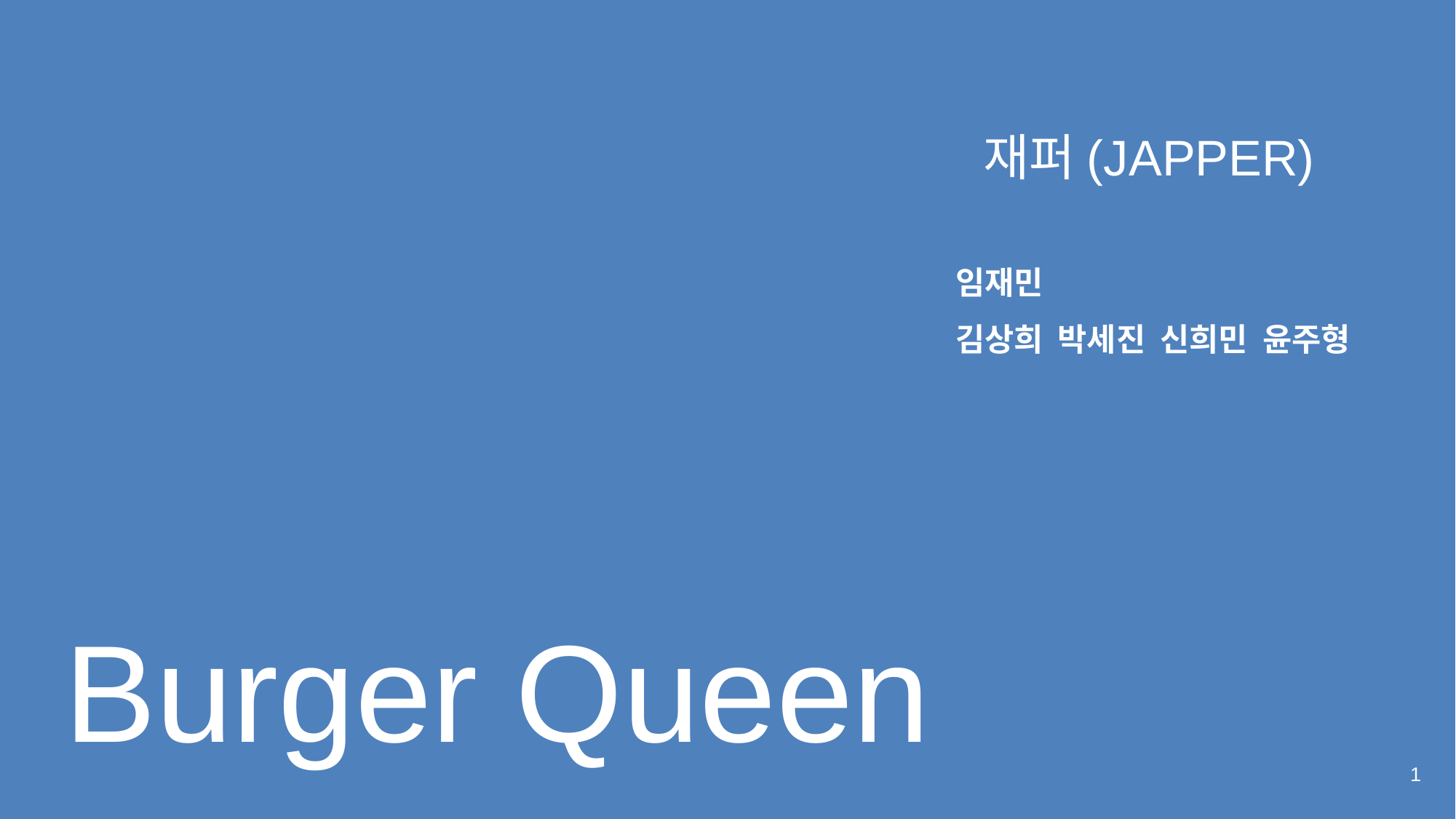

재퍼(JAPPER)

      임재민
      김상희  박세진  신희민  윤주형
# Burger Queen
1